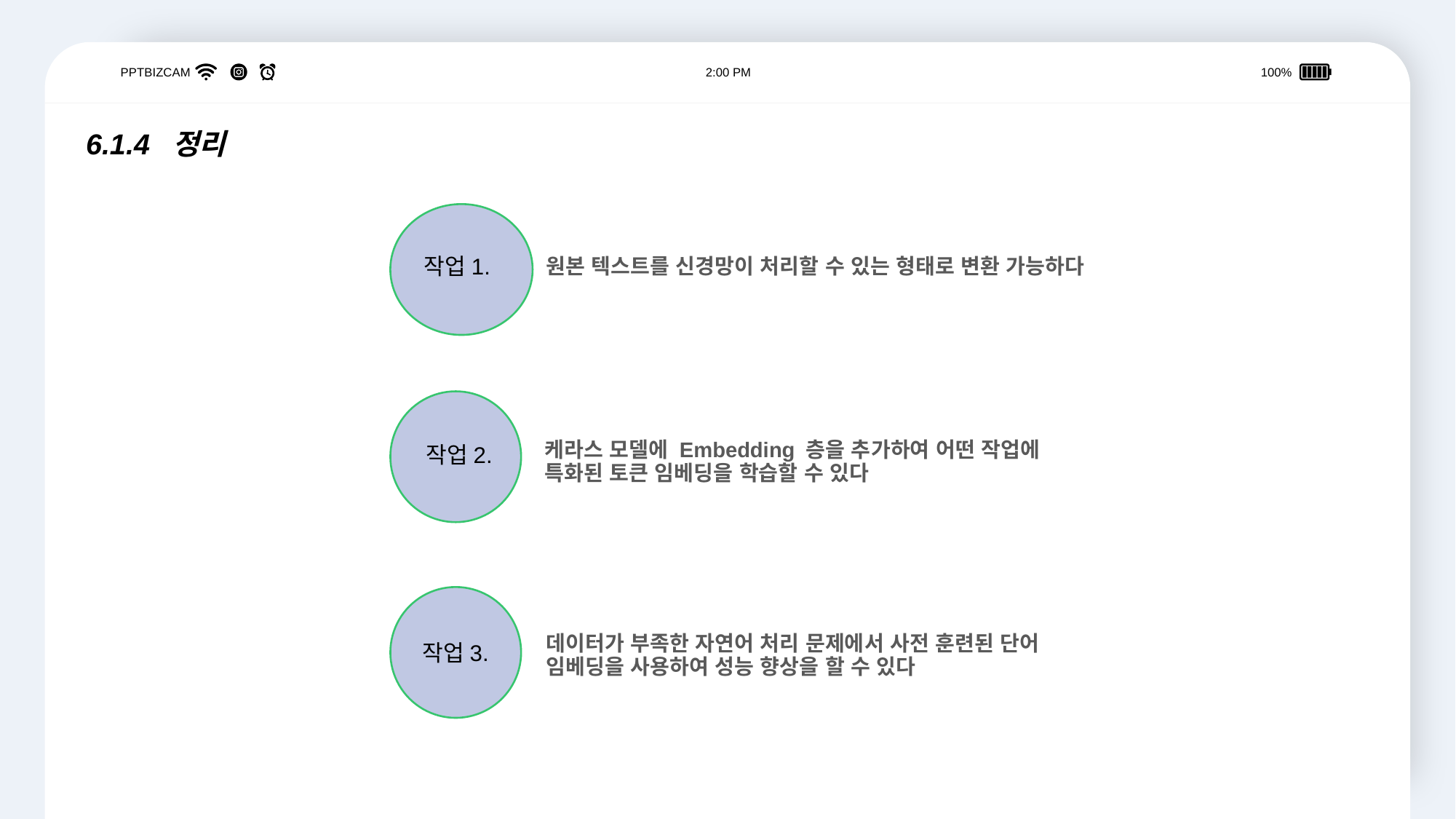

PPTBIZCAM
2:00 PM
100%

6.1.4  정리

원본 텍스트를 신경망이 처리할 수 있는 형태로 변환 가능하다

작업1.

케라스 모델에 Embedding 층을 추가하여 어떤 작업에 특화된 토큰 임베딩을 학습할 수 있다

작업2.
작업3.
데이터가 부족한 자연어 처리 문제에서 사전 훈련된 단어 임베딩을 사용하여 성능 향상을 할 수 있다